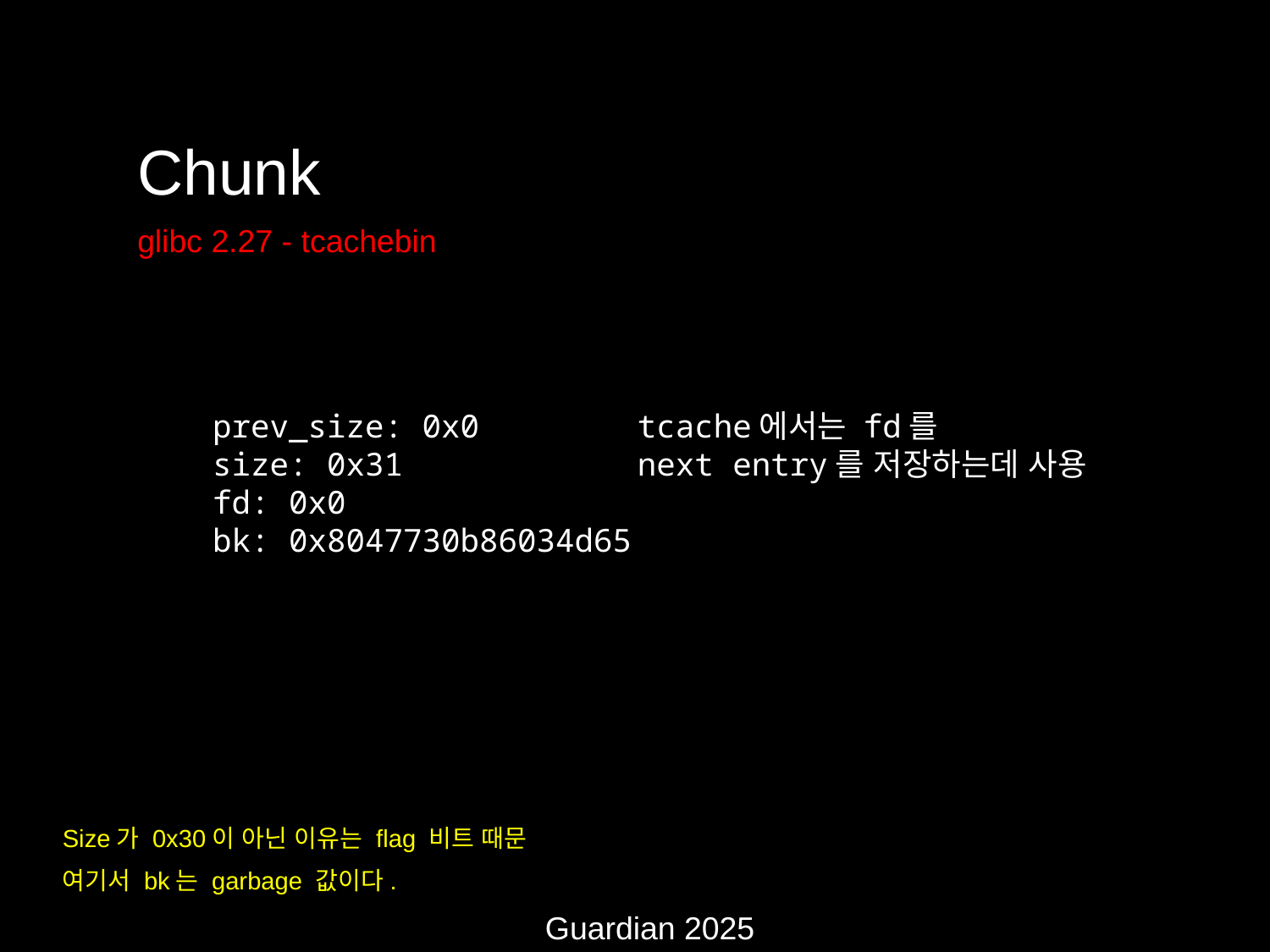

Chunk
glibc 2.27 - tcachebin
prev_size: 0x0
size: 0x31
fd: 0x0
bk: 0x8047730b86034d65
tcache에서는 fd를
next entry를 저장하는데 사용
Size가 0x30이 아닌 이유는 flag 비트 때문
여기서 bk는 garbage 값이다.